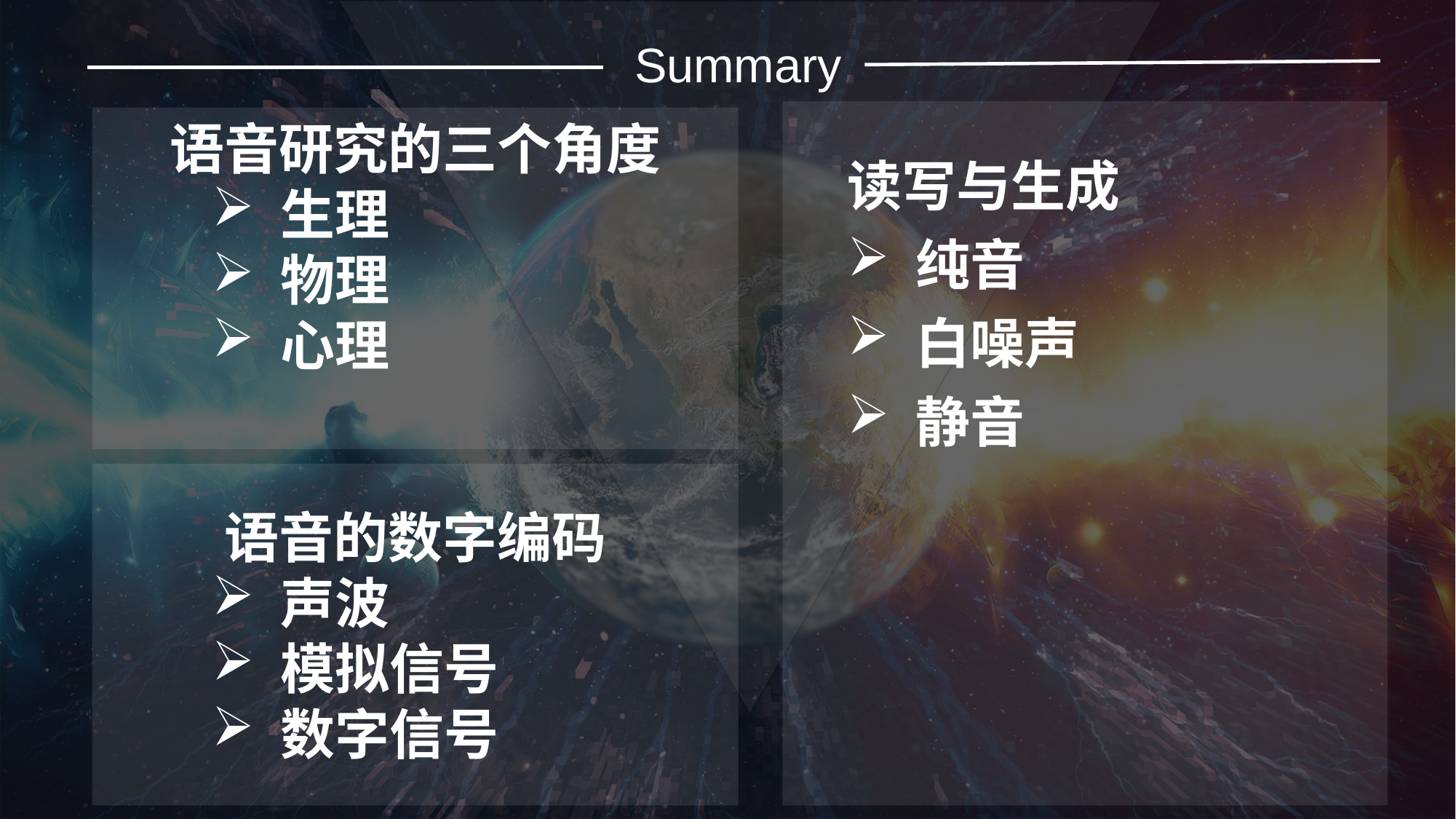

Summary
读写与生成
纯音
白噪声
静音

语音研究的三个角度
生理
物理
心理

语音的数字编码
声波
模拟信号
数字信号